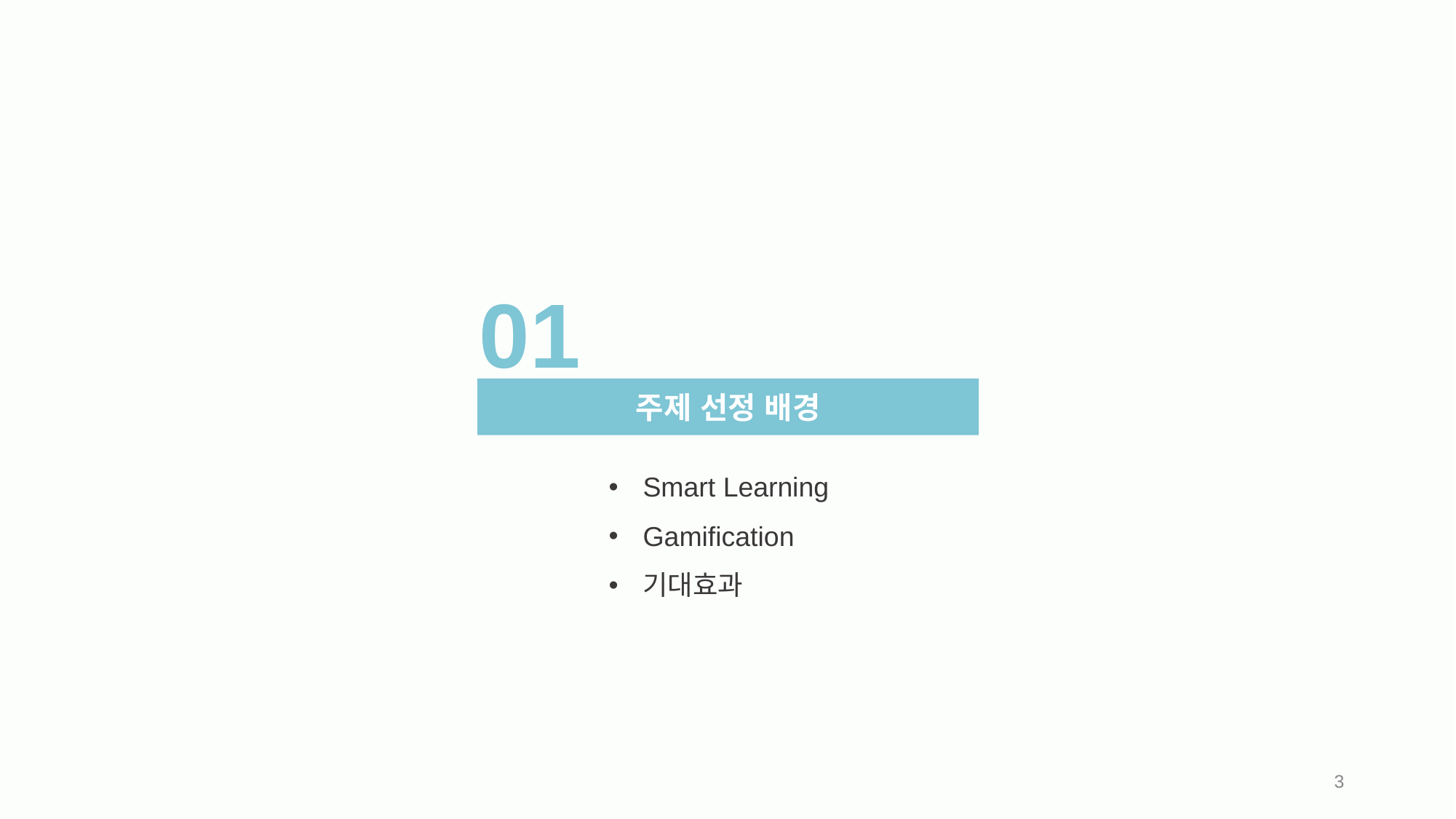

01
주제 선정 배경
Smart Learning
Gamification
기대효과
3